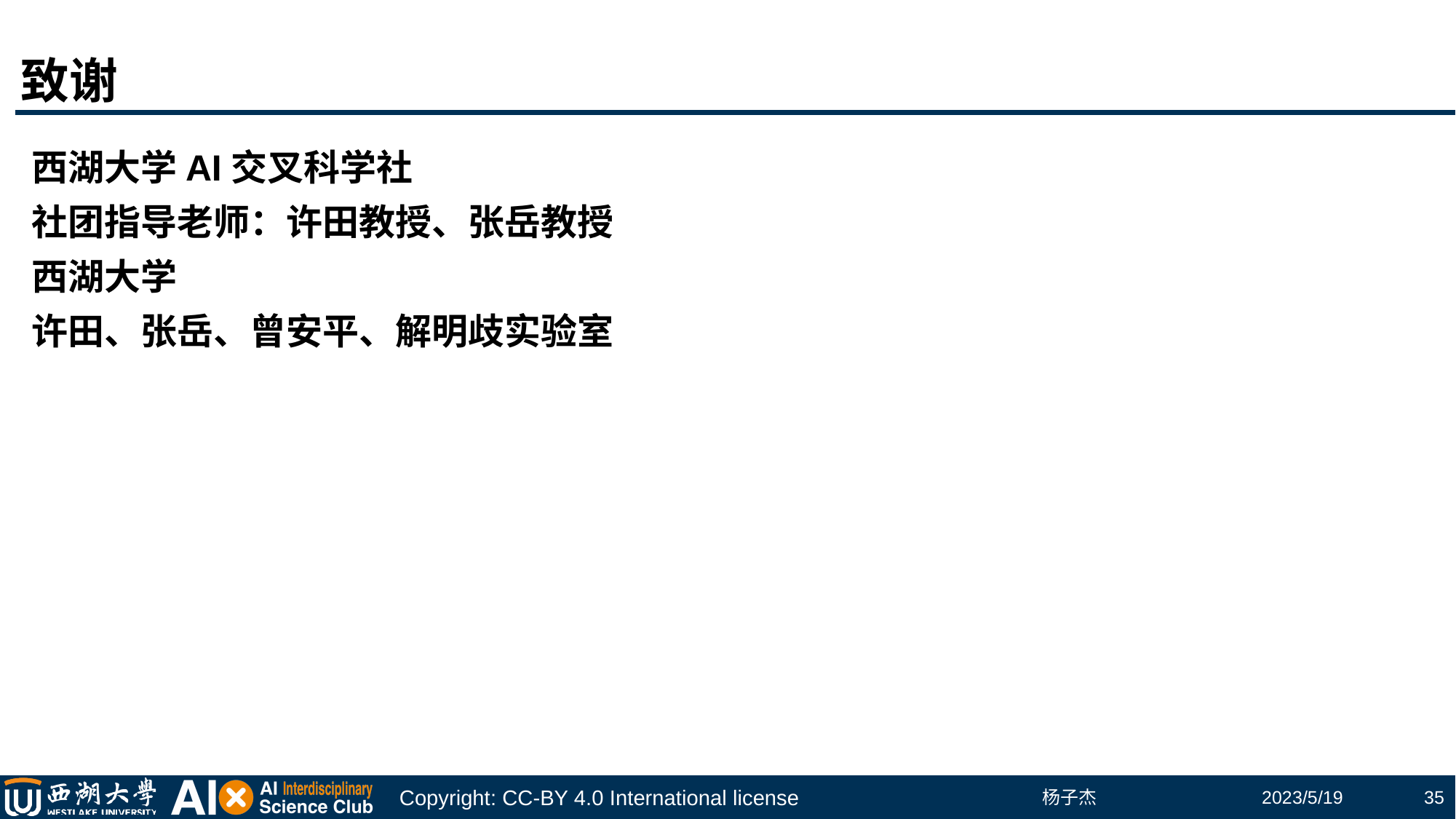

# 致谢
西湖大学AI交叉科学社
社团指导老师：许田教授、张岳教授
西湖大学
许田、张岳、曾安平、解明歧实验室

杨子杰
2023/5/19
35